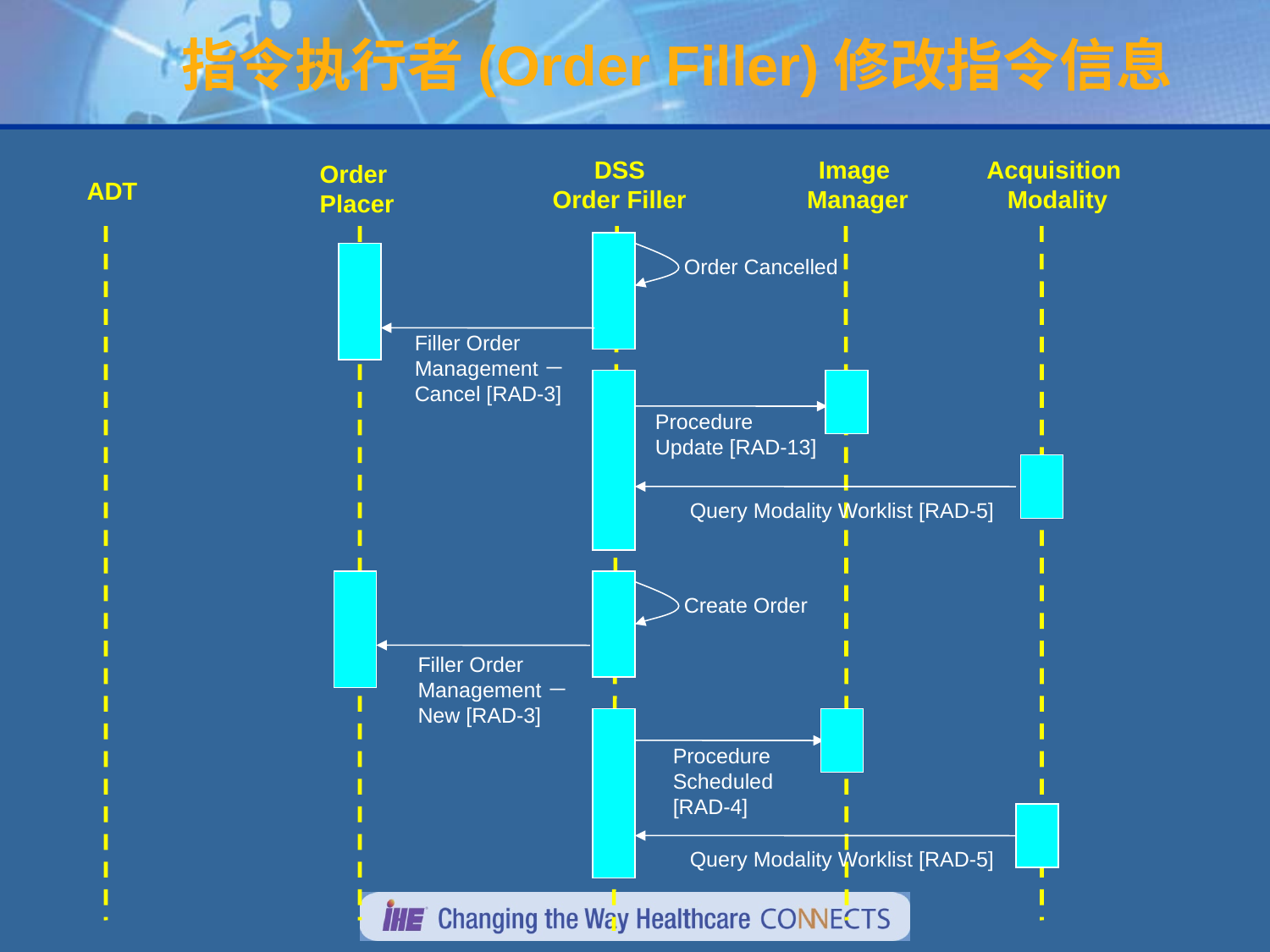

指令执行者(Order Filler)修改指令信息
DSS
Order Filler
Image
Manager
Acquisition
Modality
Order
Placer
ADT

Order Cancelled
Filler Order Management－Cancel [RAD-3]

Procedure Update [RAD-13]

Query Modality Worklist [RAD-5]

Create Order

Filler Order Management－New [RAD-3]

Procedure Scheduled [RAD-4]

Query Modality Worklist [RAD-5]